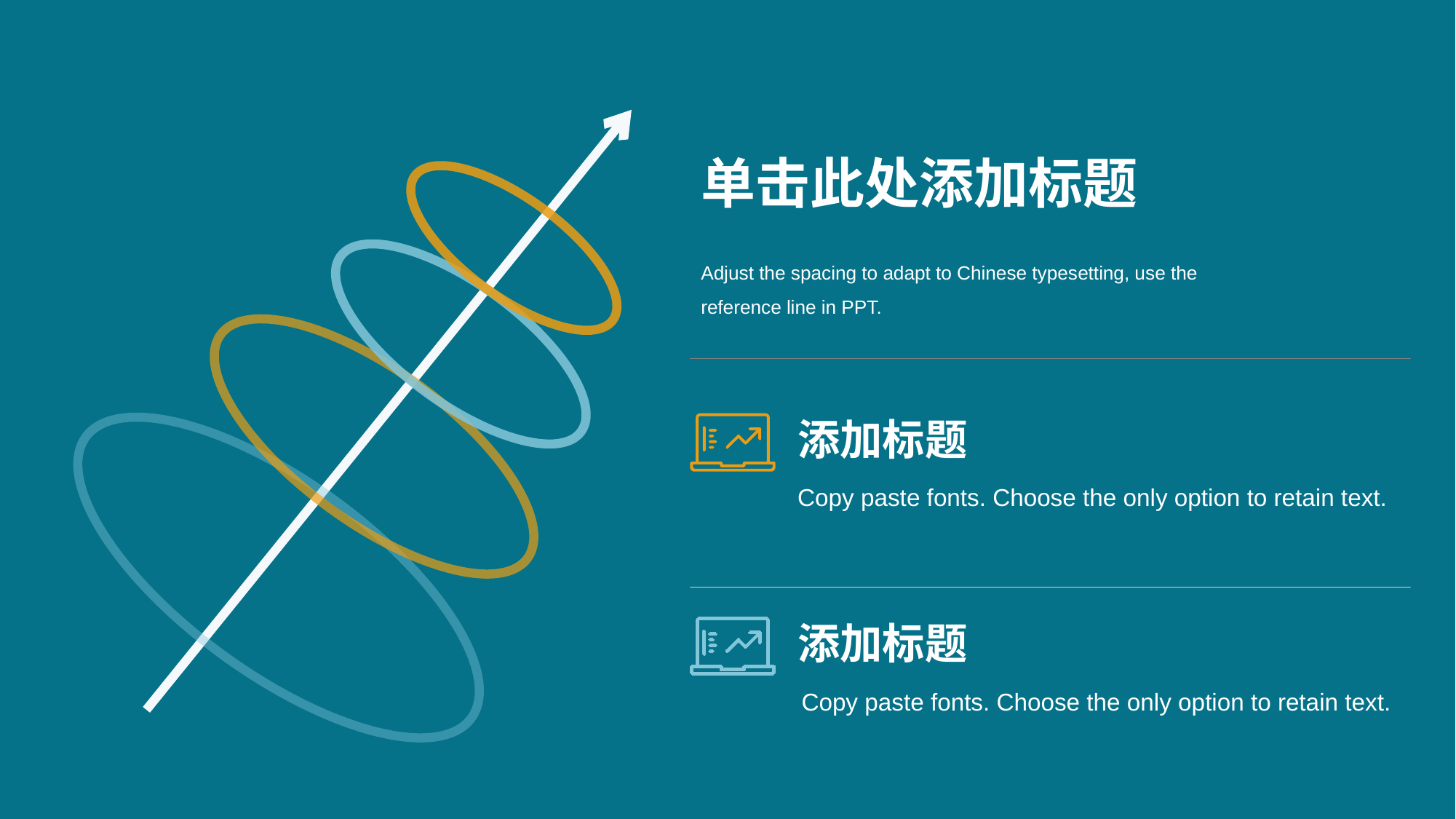

单击此处添加标题

Adjust the spacing to adapt to Chinese typesetting, use the reference line in PPT.

添加标题
Copy paste fonts. Choose the only option to retain text.

添加标题
Copy paste fonts. Choose the only option to retain text.